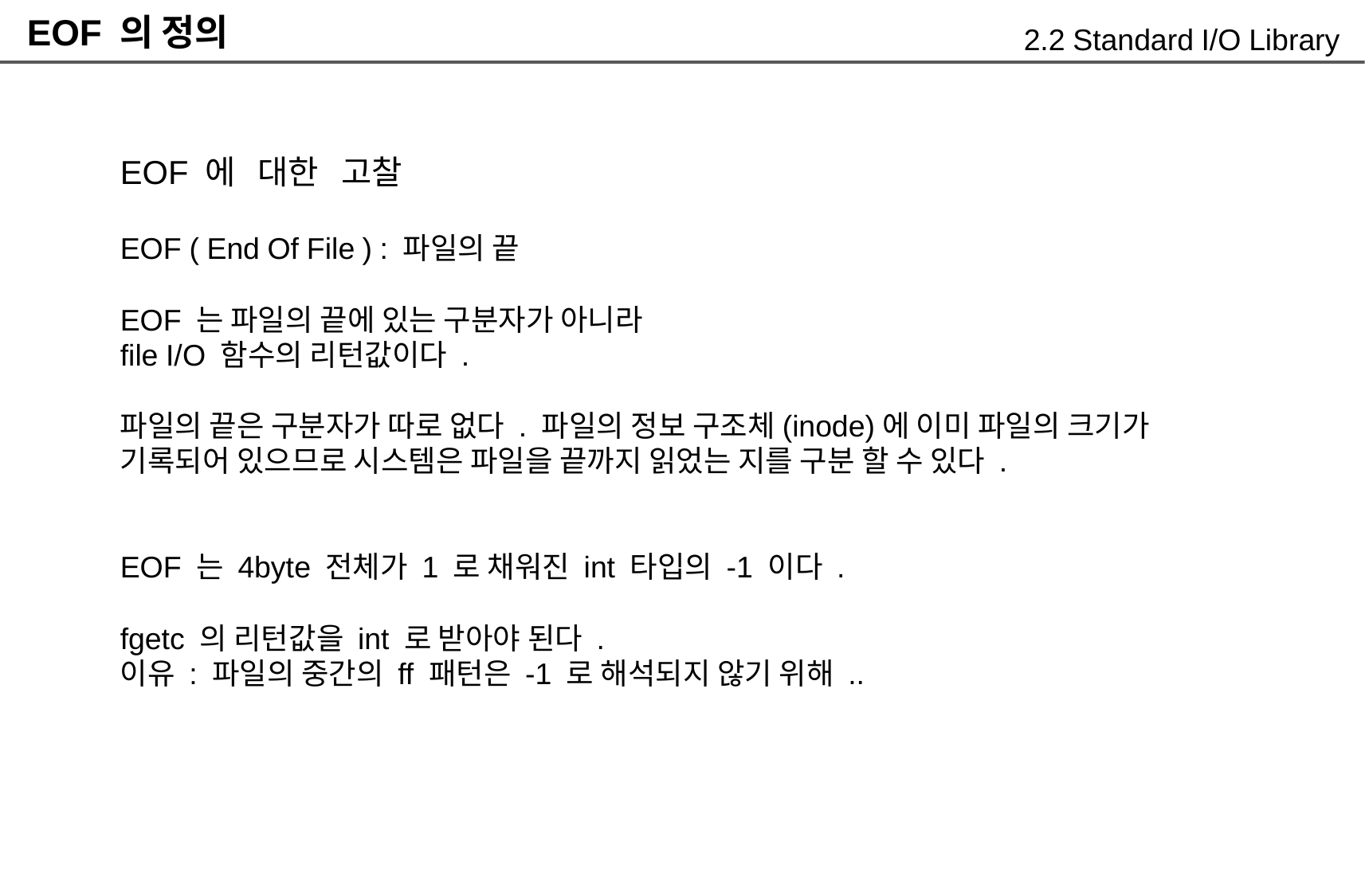

EOF 의 정의
2.2 Standard I/O Library

EOF 에   대한   고찰

EOF ( End Of File ) : 파일의 끝

EOF 는 파일의 끝에 있는 구분자가 아니라
file I/O 함수의 리턴값이다 .

파일의 끝은 구분자가 따로 없다 . 파일의 정보 구조체(inode)에 이미 파일의 크기가
기록되어 있으므로 시스템은 파일을 끝까지 읽었는 지를 구분 할 수 있다 .

EOF 는 4byte 전체가 1 로 채워진 int 타입의 -1 이다 .

fgetc 의 리턴값을 int 로 받아야 된다 .
이유 : 파일의 중간의 ff 패턴은 -1 로 해석되지 않기 위해 ..